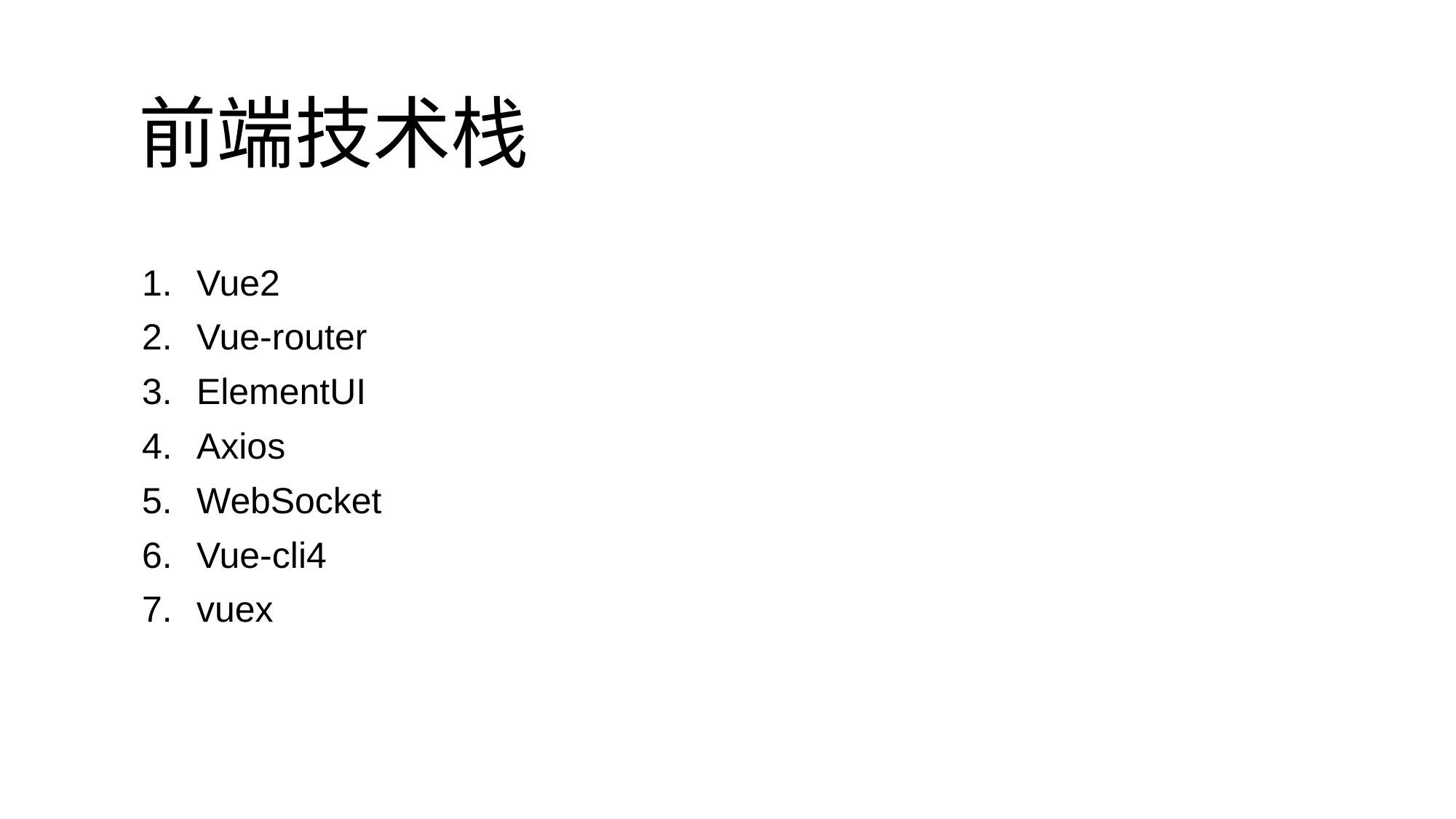

# 前端技术栈
Vue2
Vue-router
ElementUI
Axios
WebSocket
Vue-cli4
vuex